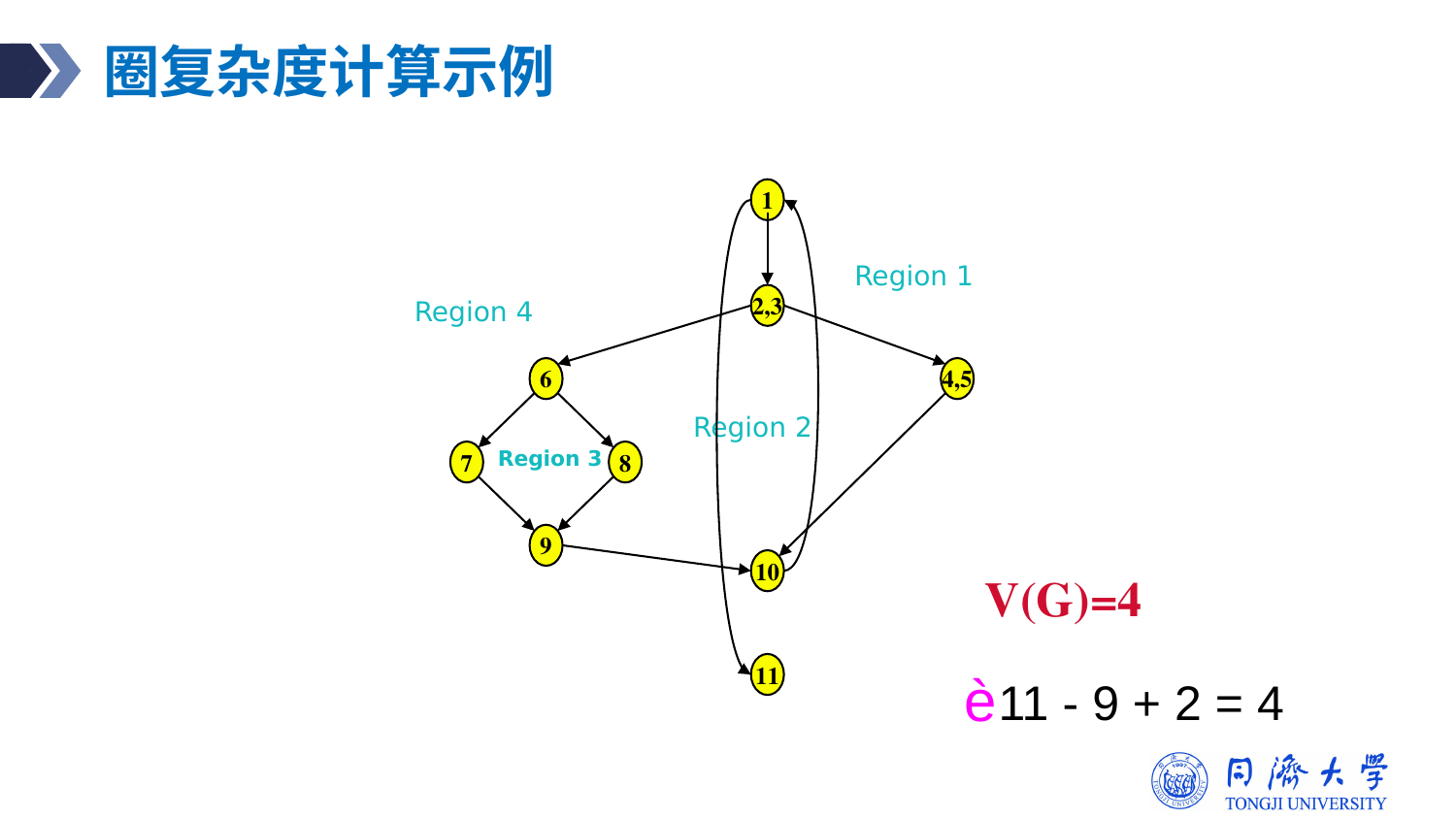

# 圈复杂度计算示例
1
Region 1
2,3
6
9
7
8
4,5
Region 2
Region 3
10

11
Region 4
V(G)=4
11 - 9 + 2 = 4